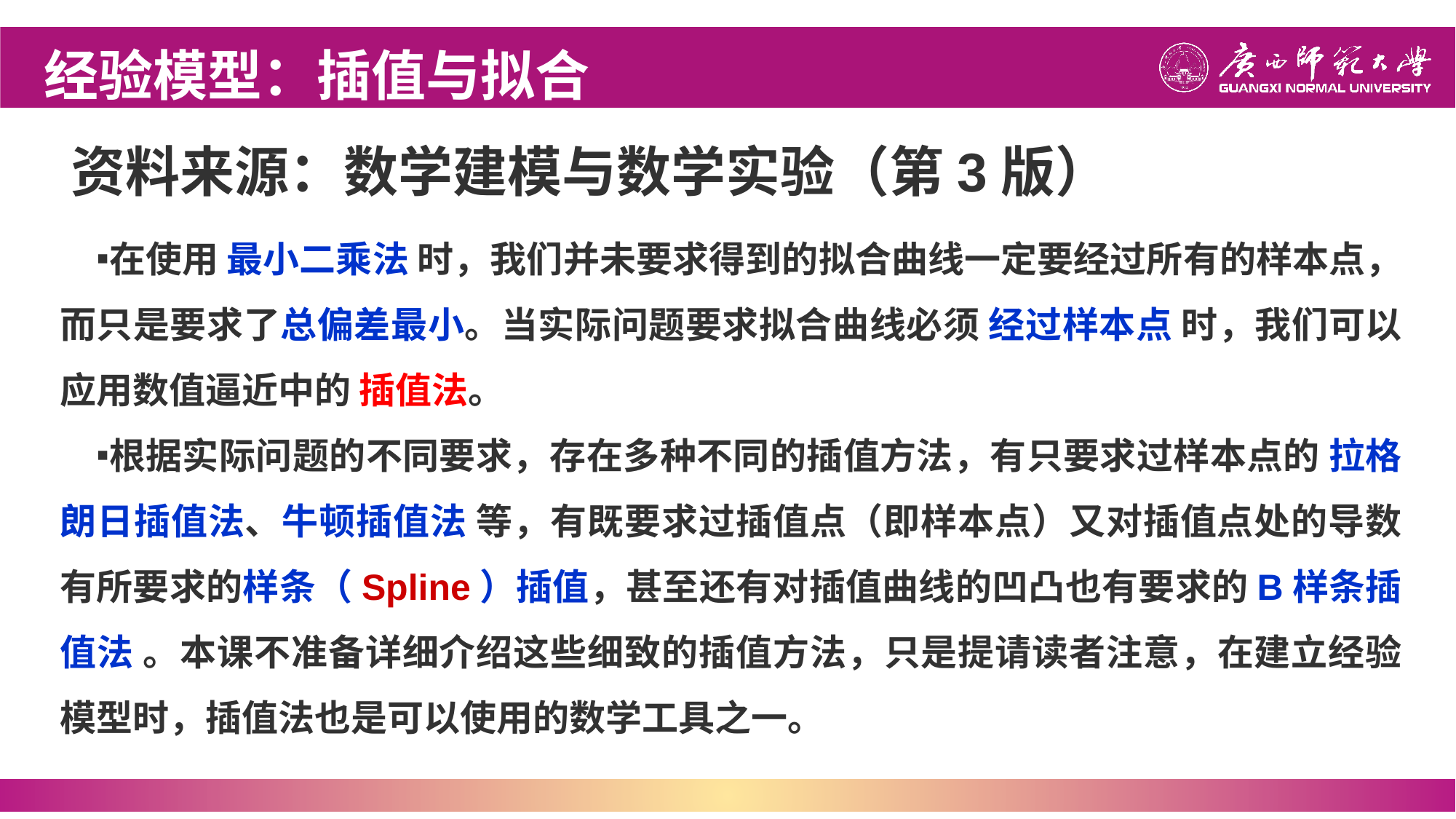

经验模型：插值与拟合
资料来源：数学建模与数学实验（第3版）
在使用 最小二乘法 时，我们并未要求得到的拟合曲线一定要经过所有的样本点，而只是要求了总偏差最小。当实际问题要求拟合曲线必须 经过样本点 时，我们可以应用数值逼近中的 插值法。
根据实际问题的不同要求，存在多种不同的插值方法，有只要求过样本点的 拉格朗日插值法、牛顿插值法 等，有既要求过插值点（即样本点）又对插值点处的导数有所要求的样条（Spline）插值，甚至还有对插值曲线的凹凸也有要求的B样条插值法 。本课不准备详细介绍这些细致的插值方法，只是提请读者注意，在建立经验模型时，插值法也是可以使用的数学工具之一。